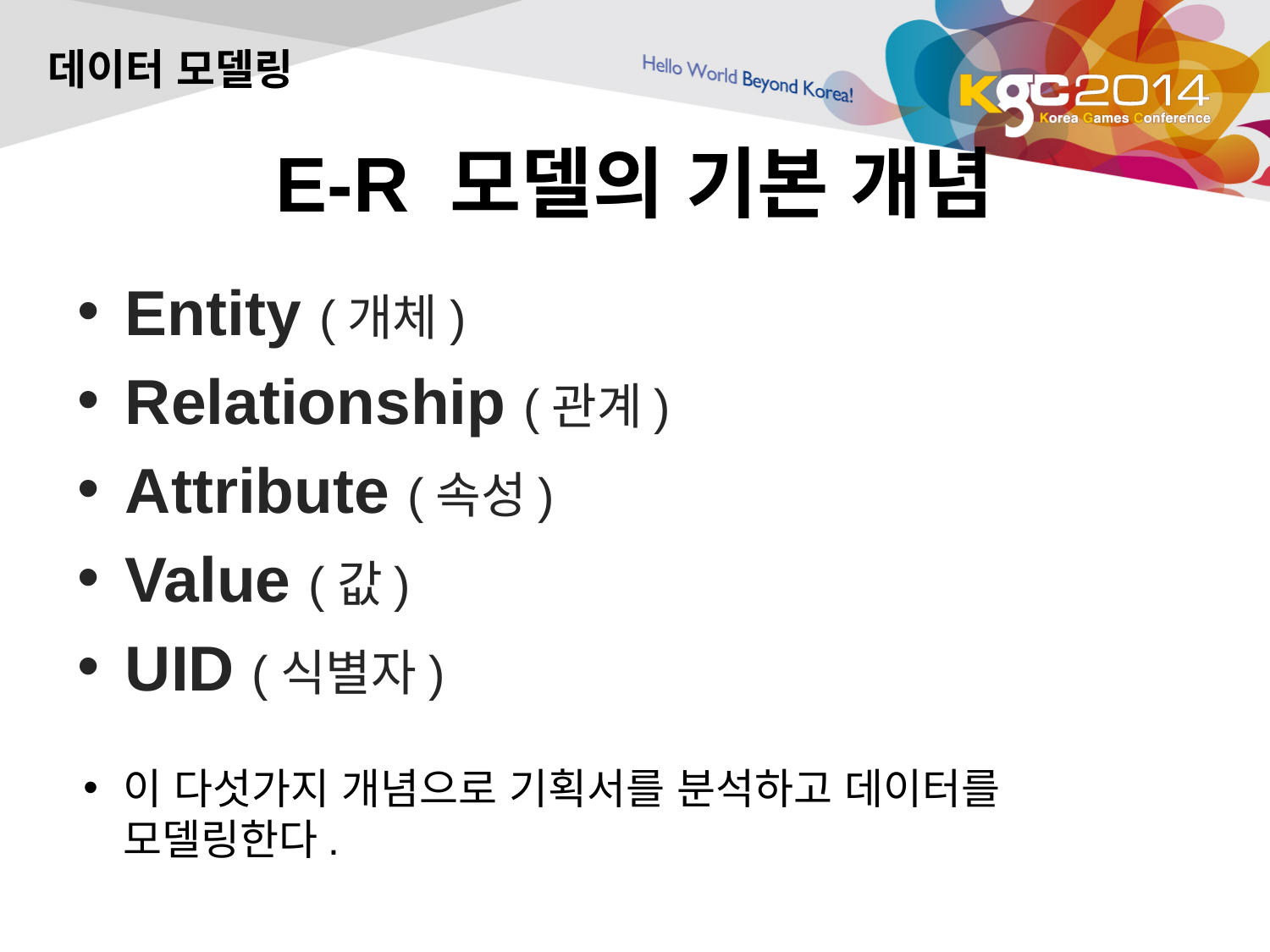

데이터 모델링
# E-R 모델의 기본 개념
Entity (개체)
Relationship (관계)
Attribute (속성)
Value (값)
UID (식별자)
이 다섯가지 개념으로 기획서를 분석하고 데이터를 모델링한다.